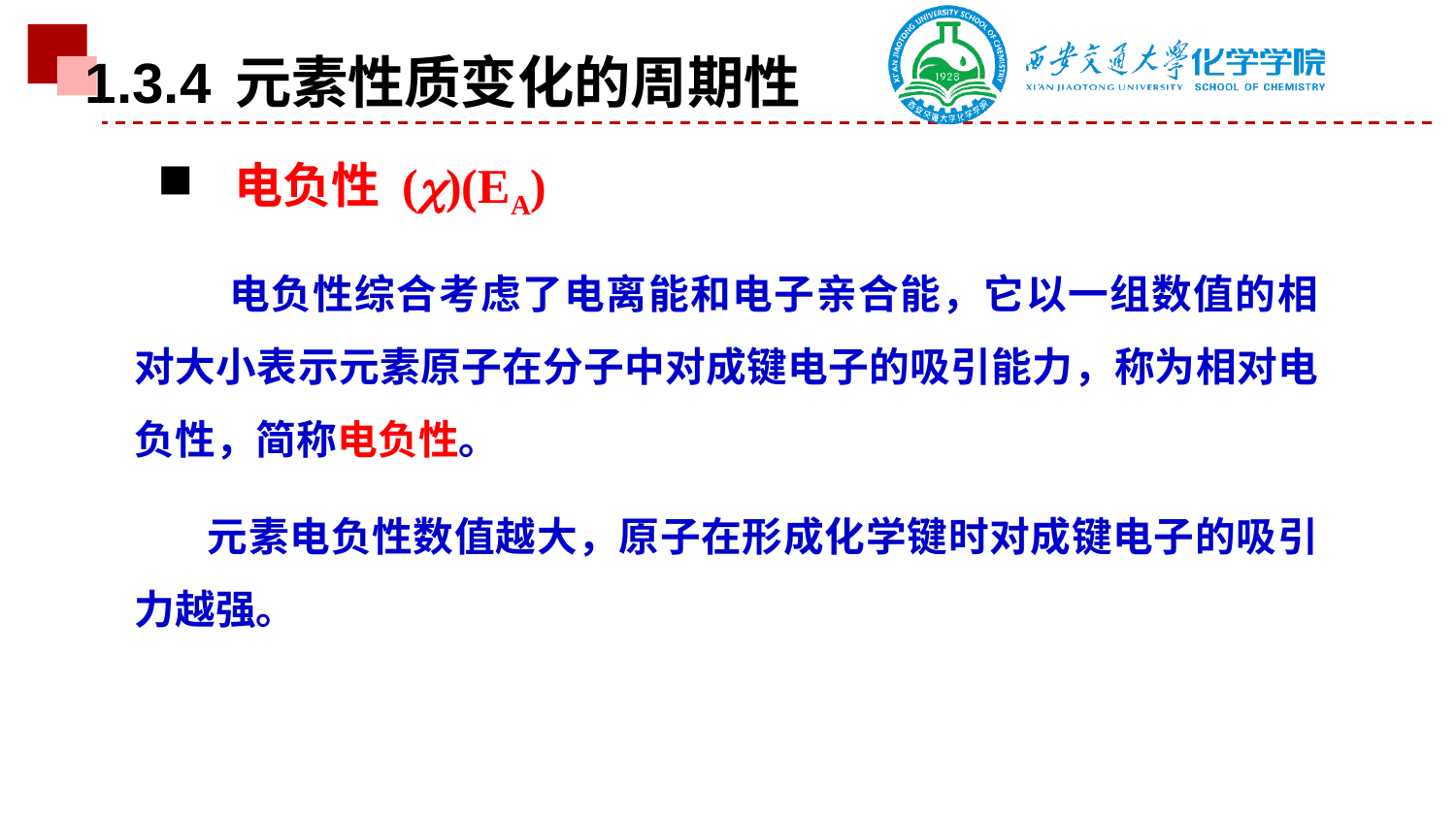

1.3.4 元素性质变化的周期性
 电负性 (χ)(EA)
 电负性综合考虑了电离能和电子亲合能，它以一组数值的相对大小表示元素原子在分子中对成键电子的吸引能力，称为相对电负性，简称电负性。
元素电负性数值越大，原子在形成化学键时对成键电子的吸引力越强。